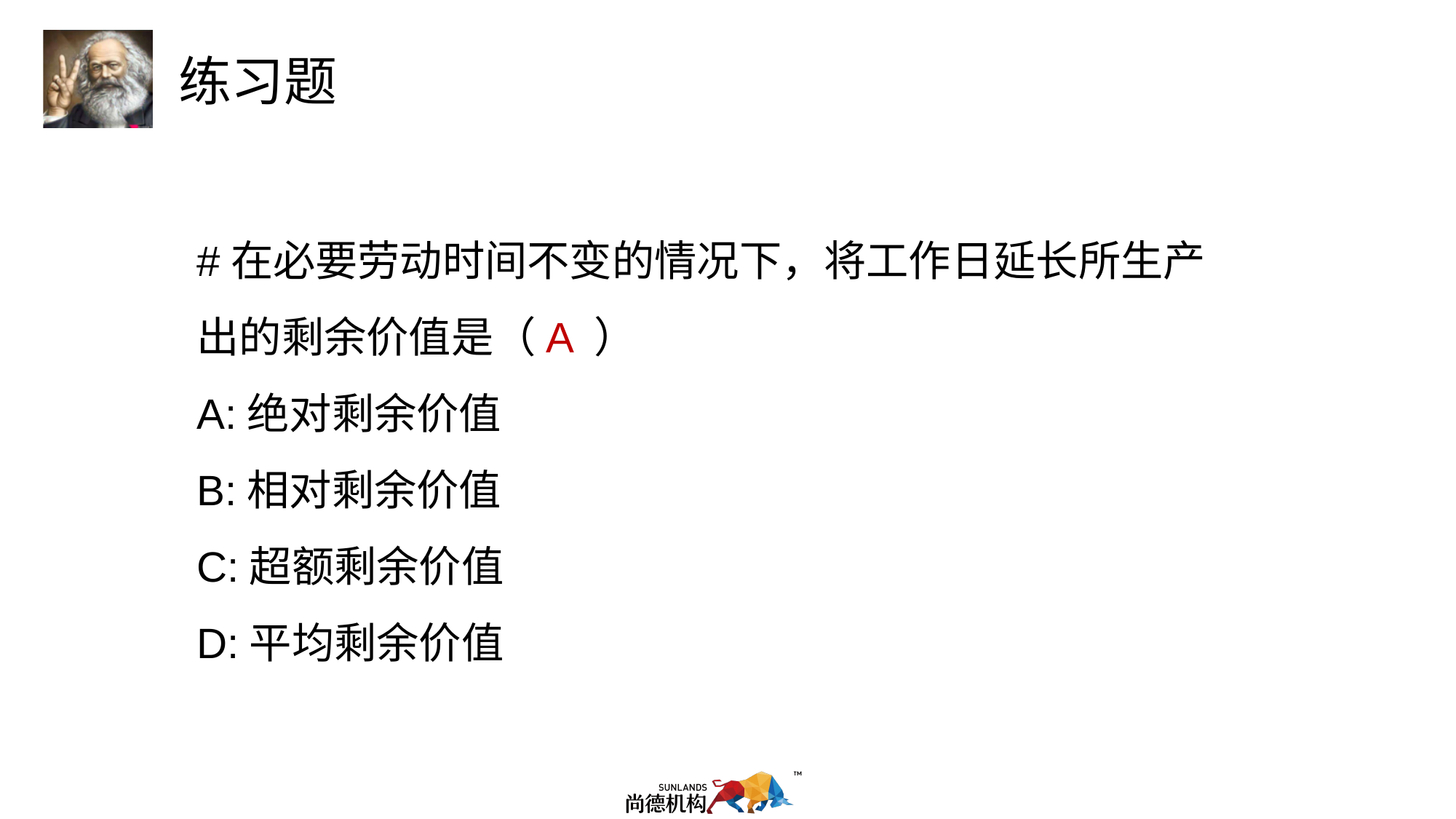

#在必要劳动时间不变的情况下，将工作日延长所生产出的剩余价值是（A ）
A:绝对剩余价值
B:相对剩余价值
C:超额剩余价值
D:平均剩余价值